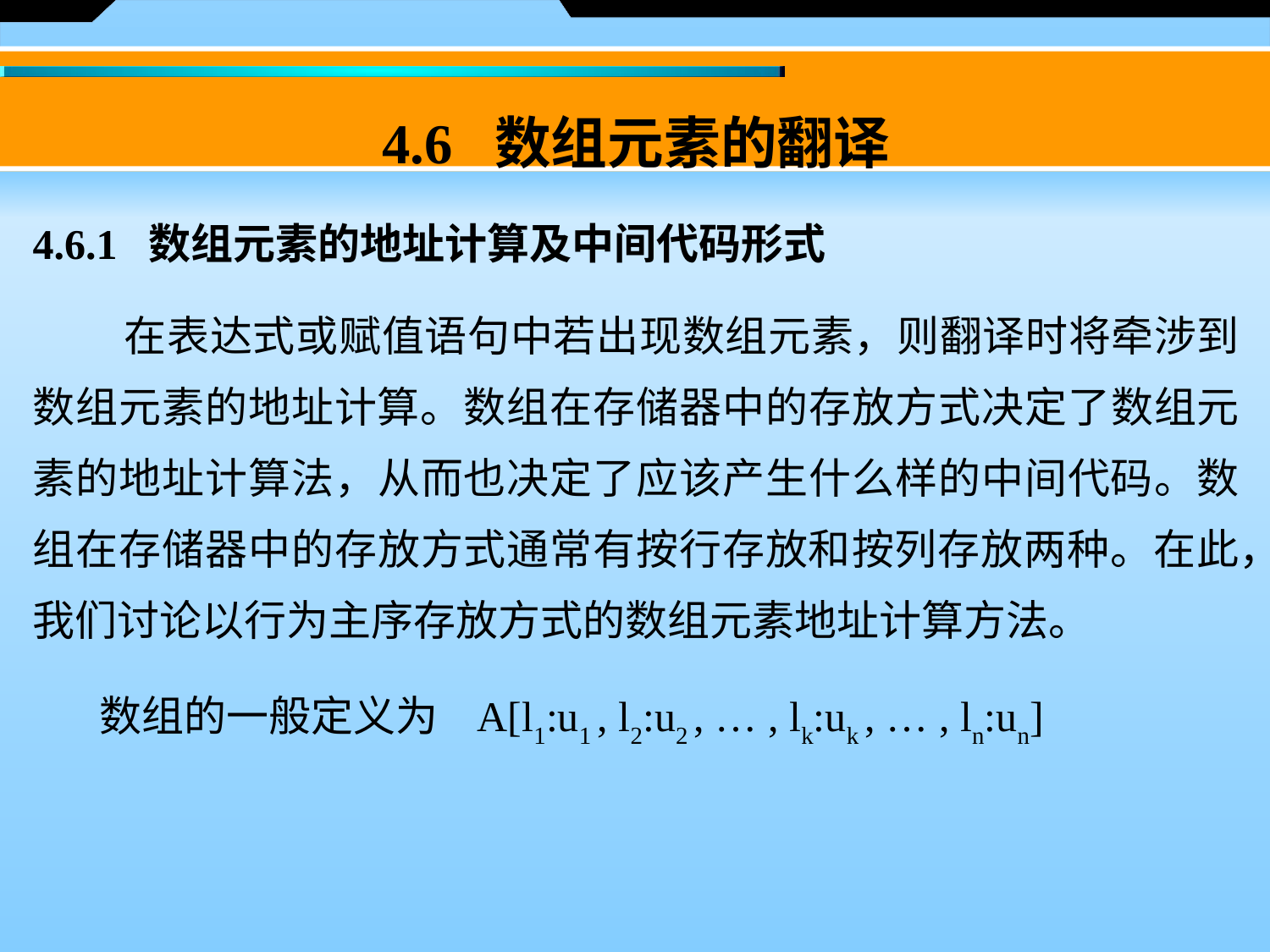

4.6  数组元素的翻译
4.6.1  数组元素的地址计算及中间代码形式
        在表达式或赋值语句中若出现数组元素，则翻译时将牵涉到数组元素的地址计算。数组在存储器中的存放方式决定了数组元素的地址计算法，从而也决定了应该产生什么样的中间代码。数组在存储器中的存放方式通常有按行存放和按列存放两种。在此，我们讨论以行为主序存放方式的数组元素地址计算方法。
      数组的一般定义为   A[l1:u1 , l2:u2 , … , lk:uk , … , ln:un]